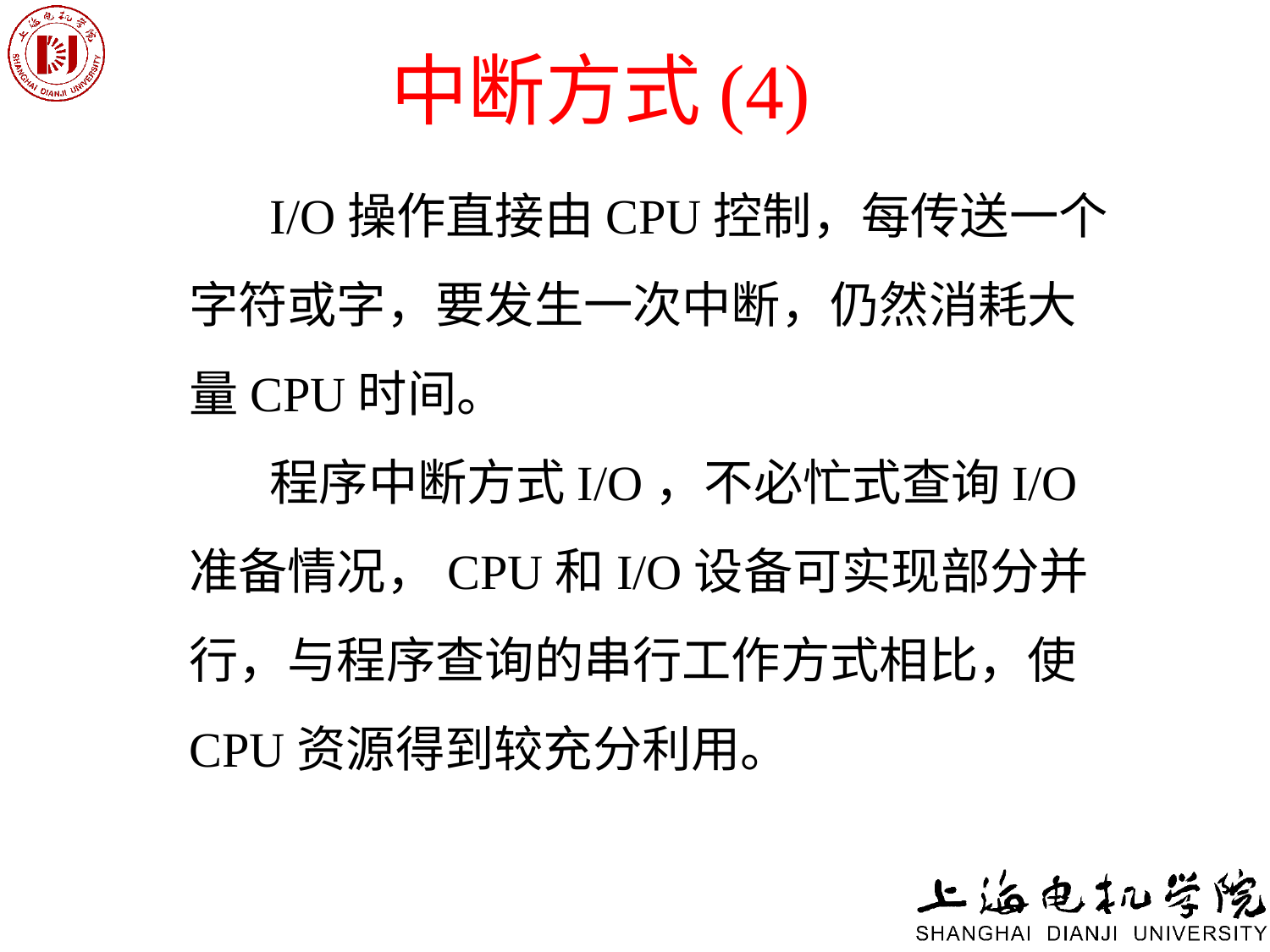

# 中断方式(4)
I/O操作直接由CPU控制，每传送一个字符或字，要发生一次中断，仍然消耗大量CPU时间。
程序中断方式I/O，不必忙式查询I/O准备情况，CPU和I/O设备可实现部分并行，与程序查询的串行工作方式相比，使CPU资源得到较充分利用。